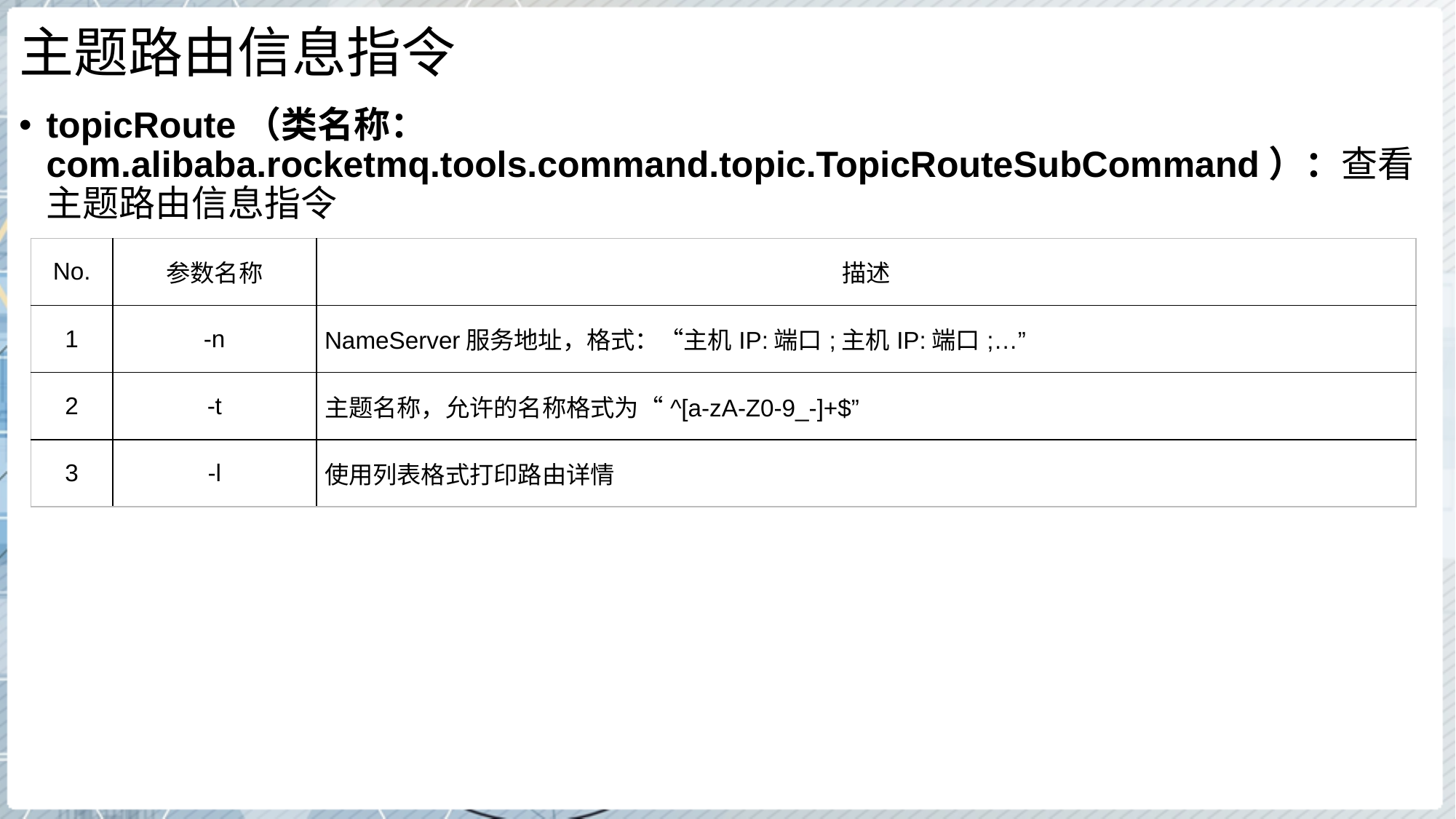

# 主题路由信息指令
topicRoute（类名称：com.alibaba.rocketmq.tools.command.topic.TopicRouteSubCommand）：查看主题路由信息指令
| No. | 参数名称 | 描述 |
| --- | --- | --- |
| 1 | -n | NameServer服务地址，格式：“主机IP:端口;主机IP:端口;…” |
| 2 | -t | 主题名称，允许的名称格式为“^[a-zA-Z0-9\_-]+$” |
| 3 | -l | 使用列表格式打印路由详情 |